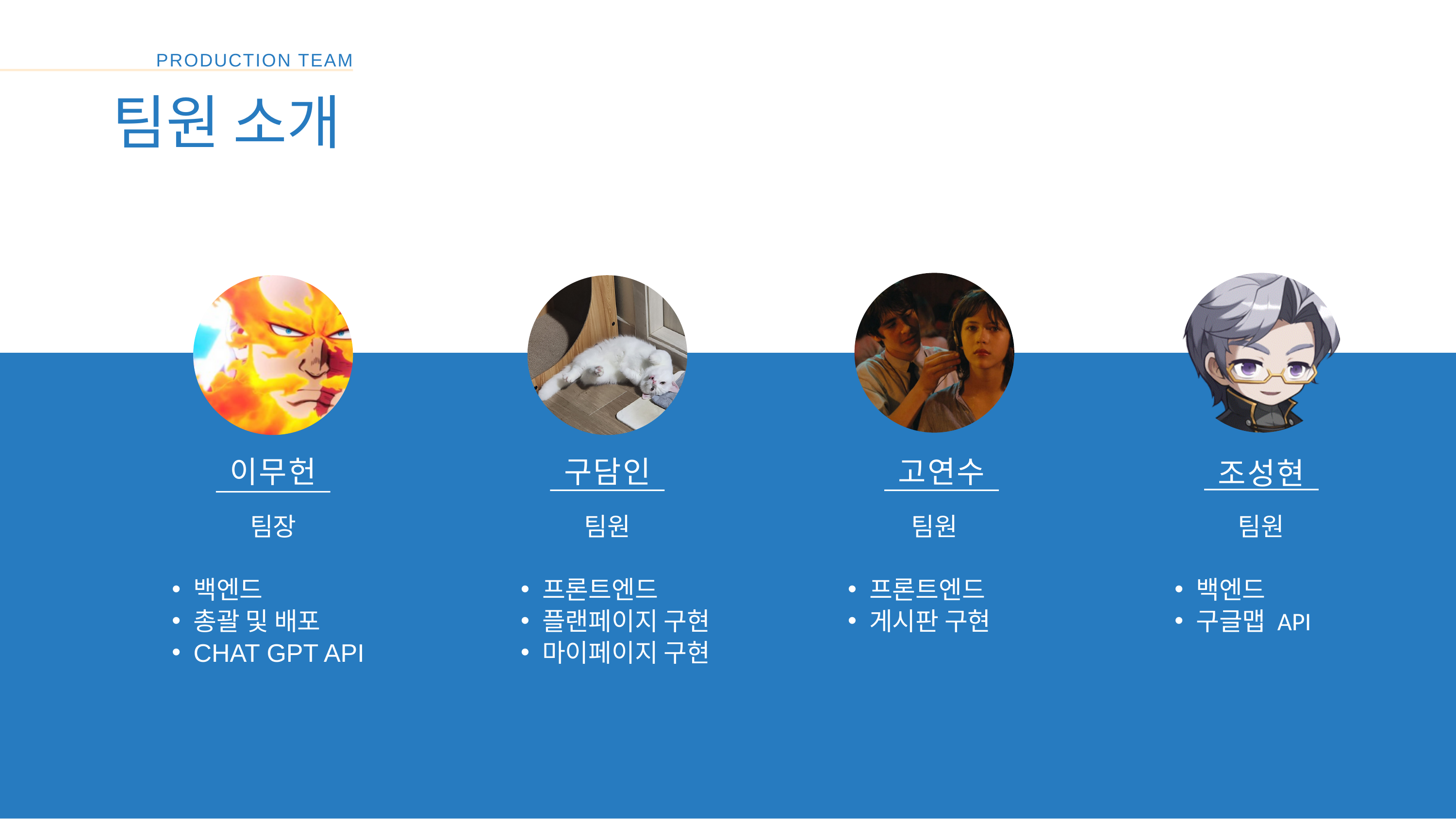

PRODUCTION TEAM

팀원 소개

이무헌
구담인
고연수
조성현

팀장

백엔드
총괄 및 배포
CHAT GPT API
팀원

프론트엔드
플랜페이지 구현
마이페이지 구현
팀원

프론트엔드
게시판 구현
팀원

백엔드
구글맵 API